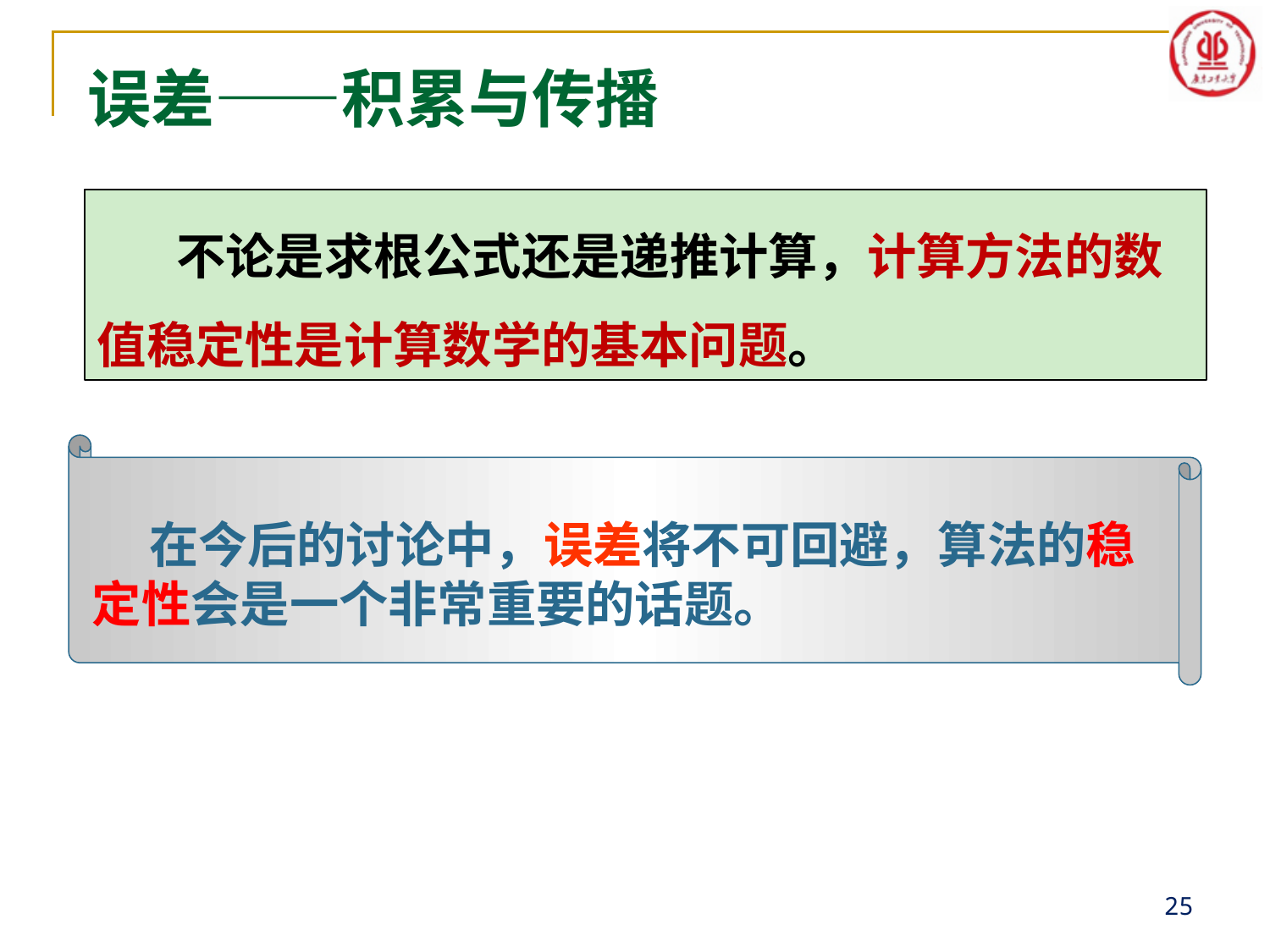

误差——积累与传播
      不论是求根公式还是递推计算，计算方法的数值稳定性是计算数学的基本问题。
    在今后的讨论中，误差将不可回避，算法的稳定性会是一个非常重要的话题。
25